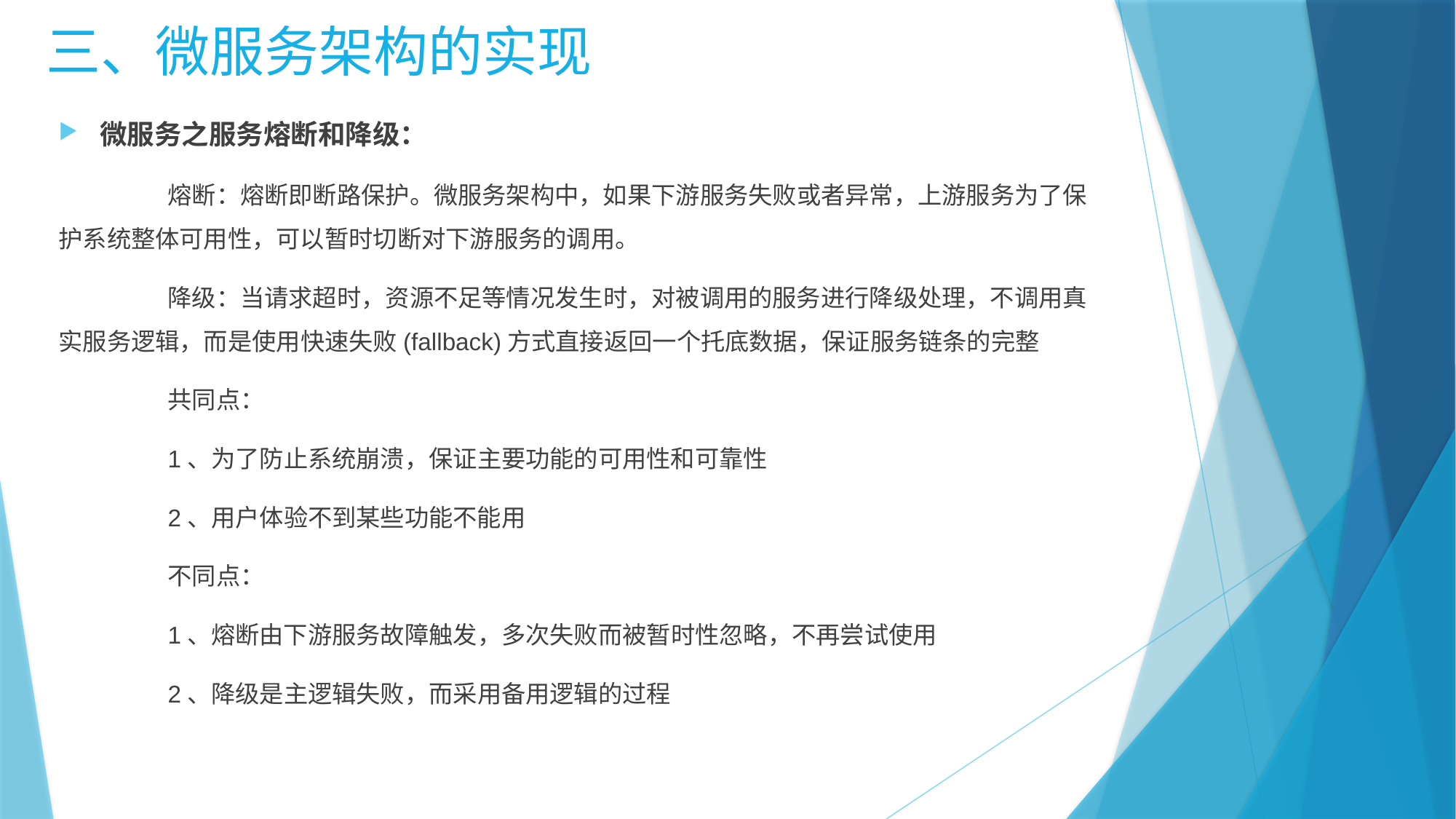

三、微服务架构的实现
微服务之服务熔断和降级：
	熔断：熔断即断路保护。微服务架构中，如果下游服务失败或者异常，上游服务为了保护系统整体可用性，可以暂时切断对下游服务的调用。
	降级：当请求超时，资源不足等情况发生时，对被调用的服务进行降级处理，不调用真实服务逻辑，而是使用快速失败(fallback)方式直接返回一个托底数据，保证服务链条的完整
	共同点：
	1、为了防止系统崩溃，保证主要功能的可用性和可靠性
	2、用户体验不到某些功能不能用
	不同点：
	1、熔断由下游服务故障触发，多次失败而被暂时性忽略，不再尝试使用
	2、降级是主逻辑失败，而采用备用逻辑的过程